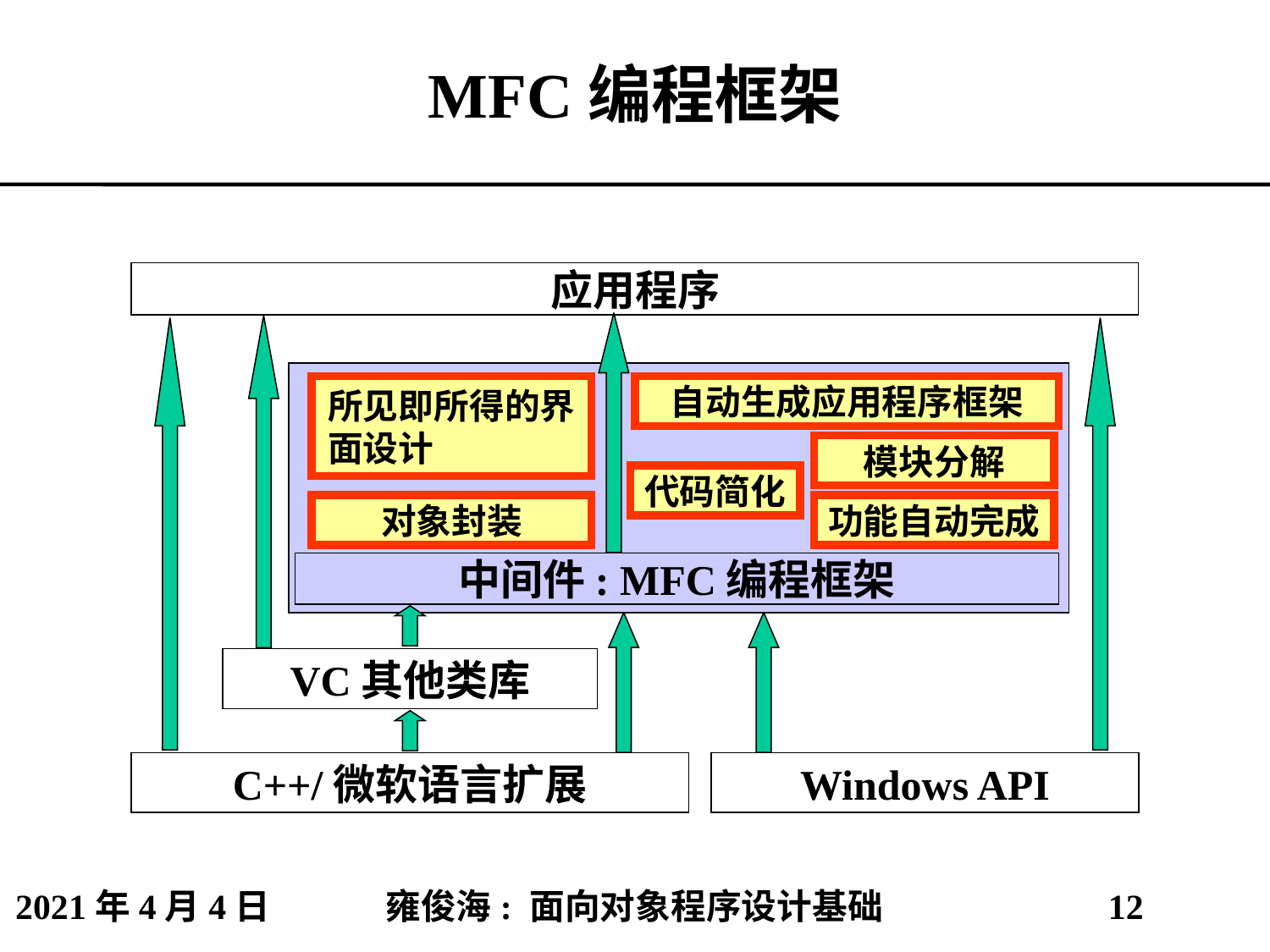

# MFC编程框架

应用程序

所见即所得的界面设计
自动生成应用程序框架
模块分解
功能自动完成
代码简化
对象封装
中间件: MFC编程框架

VC其他类库

C++/微软语言扩展
Windows API
2021年4月4日
雍俊海: 面向对象程序设计基础
12